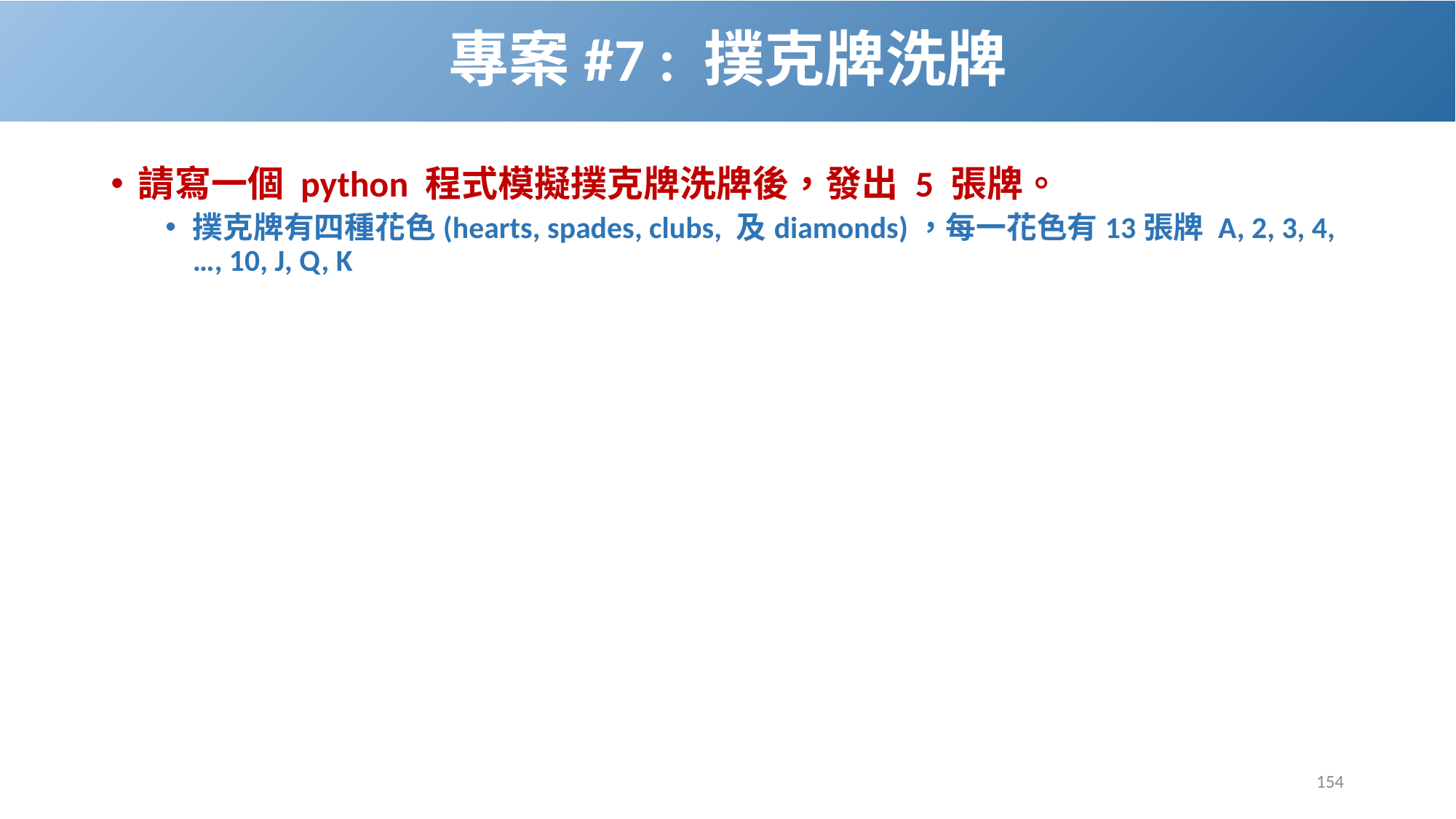

# 專案#7 : 撲克牌洗牌
請寫一個 python 程式模擬撲克牌洗牌後，發出 5 張牌。
撲克牌有四種花色(hearts, spades, clubs, 及diamonds)，每一花色有13張牌 A, 2, 3, 4, …, 10, J, Q, K
154